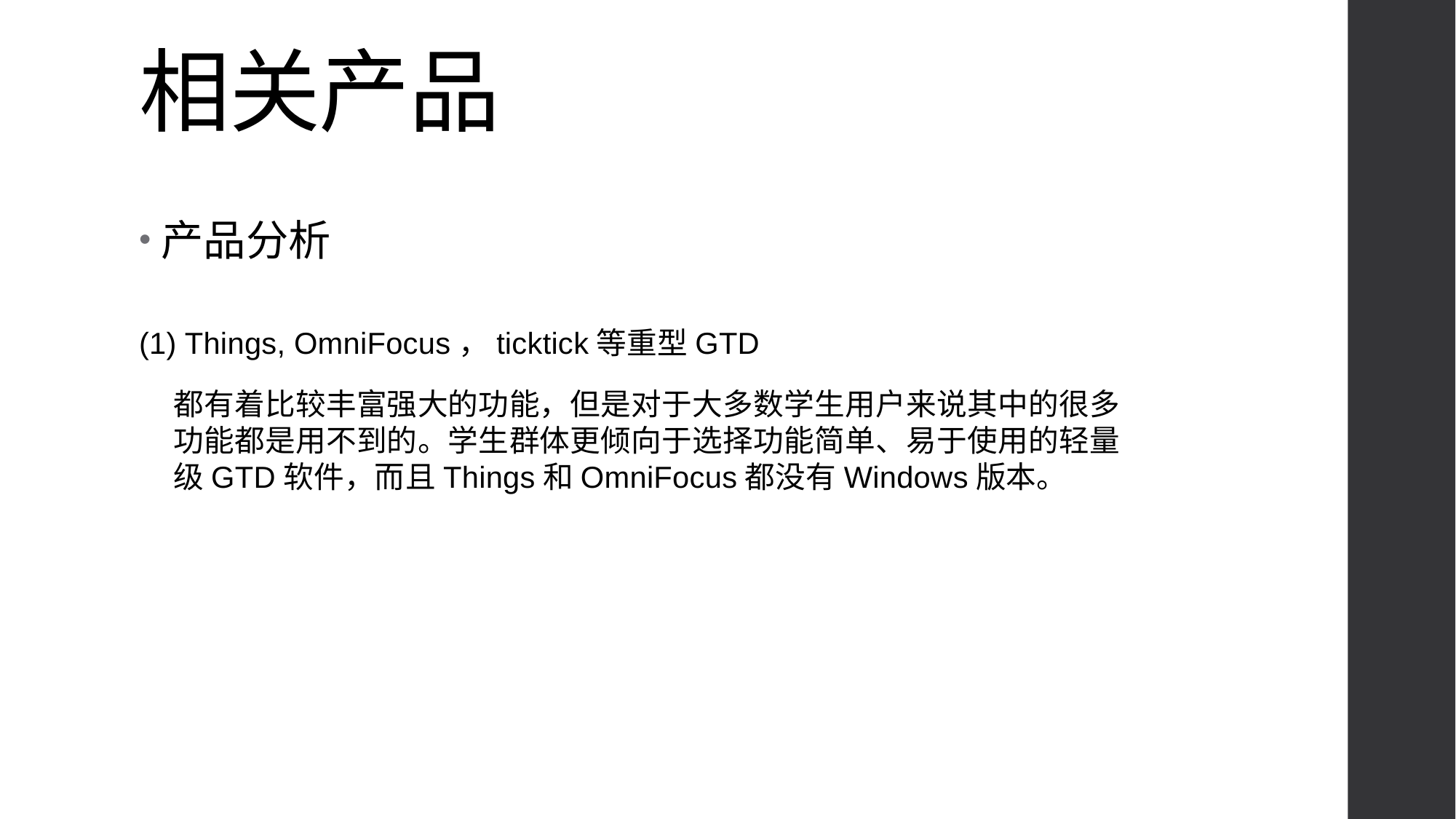

# 相关产品
产品分析
(1) Things, OmniFocus，ticktick等重型GTD
都有着比较丰富强大的功能，但是对于大多数学生用户来说其中的很多功能都是用不到的。学生群体更倾向于选择功能简单、易于使用的轻量级GTD软件，而且Things和OmniFocus都没有Windows版本。